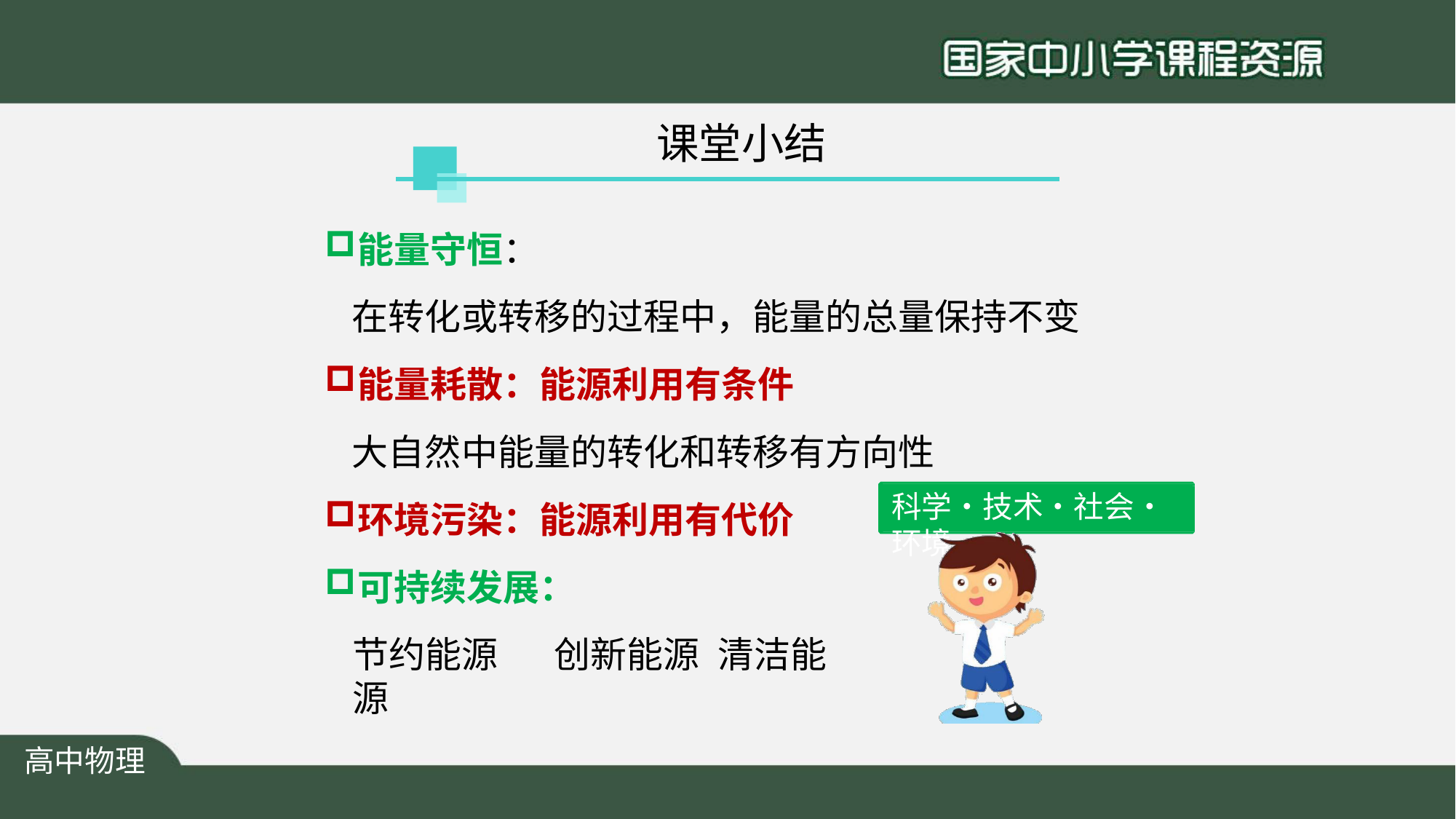

# 课堂小结

能量守恒：
在转化或转移的过程中，能量的总量保持不变
能量耗散：能源利用有条件
大自然中能量的转化和转移有方向性
环境污染：能源利用有代价
可持续发展：
节约能源	创新能源	清洁能源

科学•技术•社会•环境

高中物理